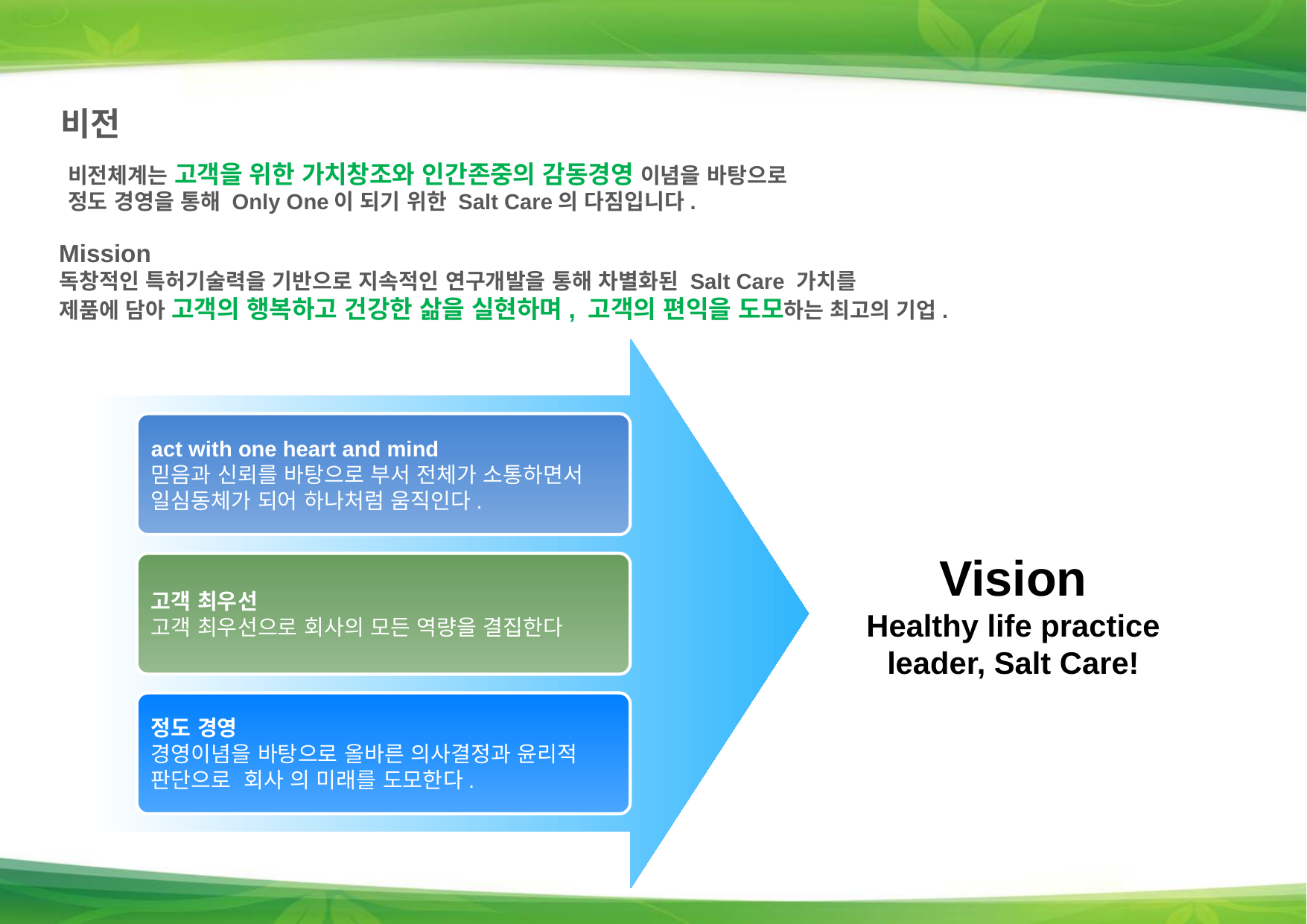

비전
비전체계는 고객을 위한 가치창조와 인간존중의 감동경영 이념을 바탕으로
정도 경영을 통해 Only One이 되기 위한 Salt Care의 다짐입니다.
Mission
독창적인 특허기술력을 기반으로 지속적인 연구개발을 통해 차별화된 Salt Care 가치를
제품에 담아 고객의 행복하고 건강한 삶을 실현하며, 고객의 편익을 도모하는 최고의 기업.

act with one heart and mind
믿음과 신뢰를 바탕으로 부서 전체가 소통하면서
일심동체가 되어 하나처럼 움직인다.
Vision
Healthy life practice leader, Salt Care!
고객 최우선
고객 최우선으로 회사의 모든 역량을 결집한다
정도 경영
경영이념을 바탕으로 올바른 의사결정과 윤리적
판단으로  회사 의 미래를 도모한다.